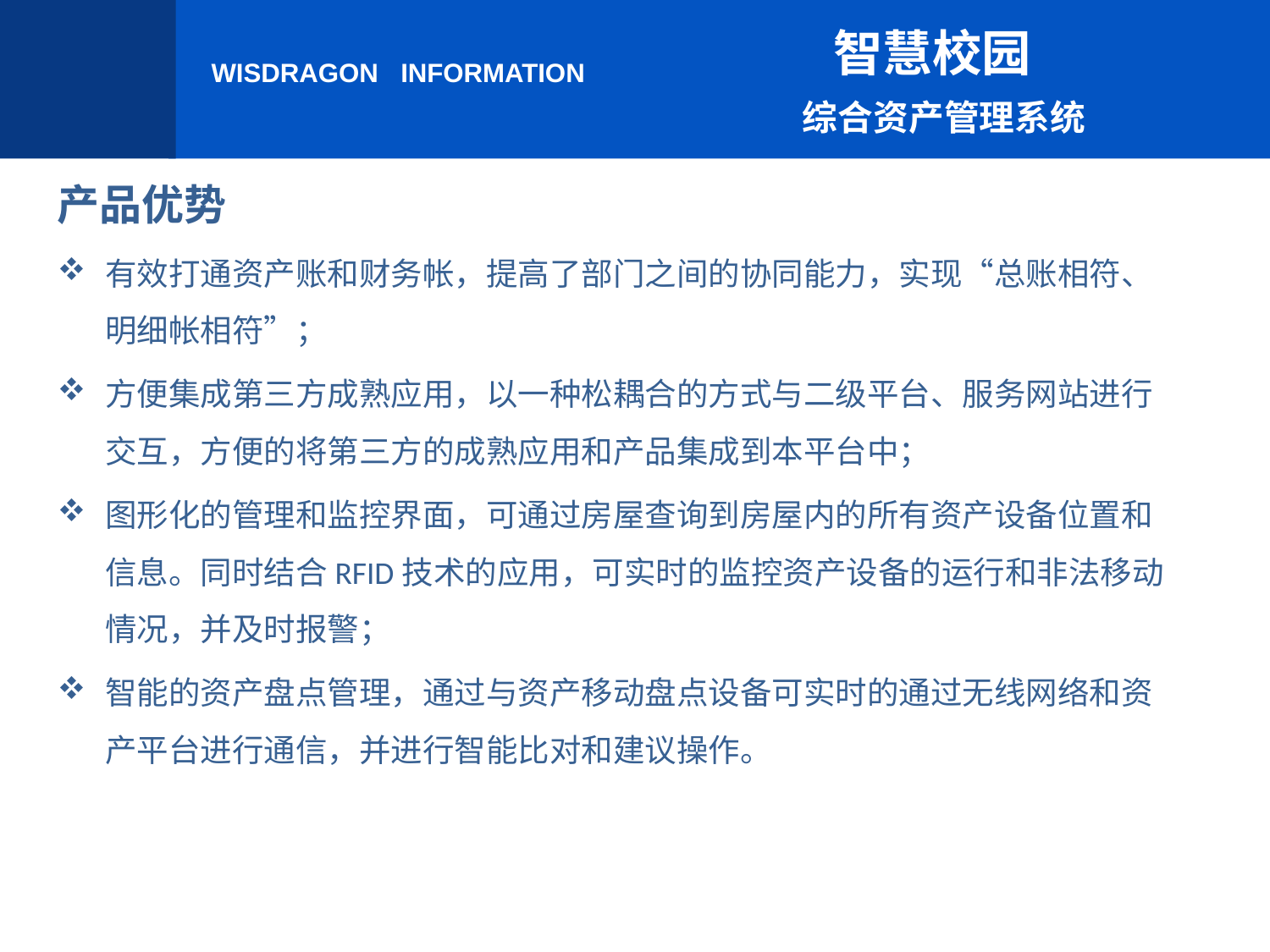

智慧校园
 综合资产管理系统
产品优势
有效打通资产账和财务帐，提高了部门之间的协同能力，实现“总账相符、明细帐相符”；
方便集成第三方成熟应用，以一种松耦合的方式与二级平台、服务网站进行交互，方便的将第三方的成熟应用和产品集成到本平台中；
图形化的管理和监控界面，可通过房屋查询到房屋内的所有资产设备位置和信息。同时结合RFID技术的应用，可实时的监控资产设备的运行和非法移动情况，并及时报警；
智能的资产盘点管理，通过与资产移动盘点设备可实时的通过无线网络和资产平台进行通信，并进行智能比对和建议操作。